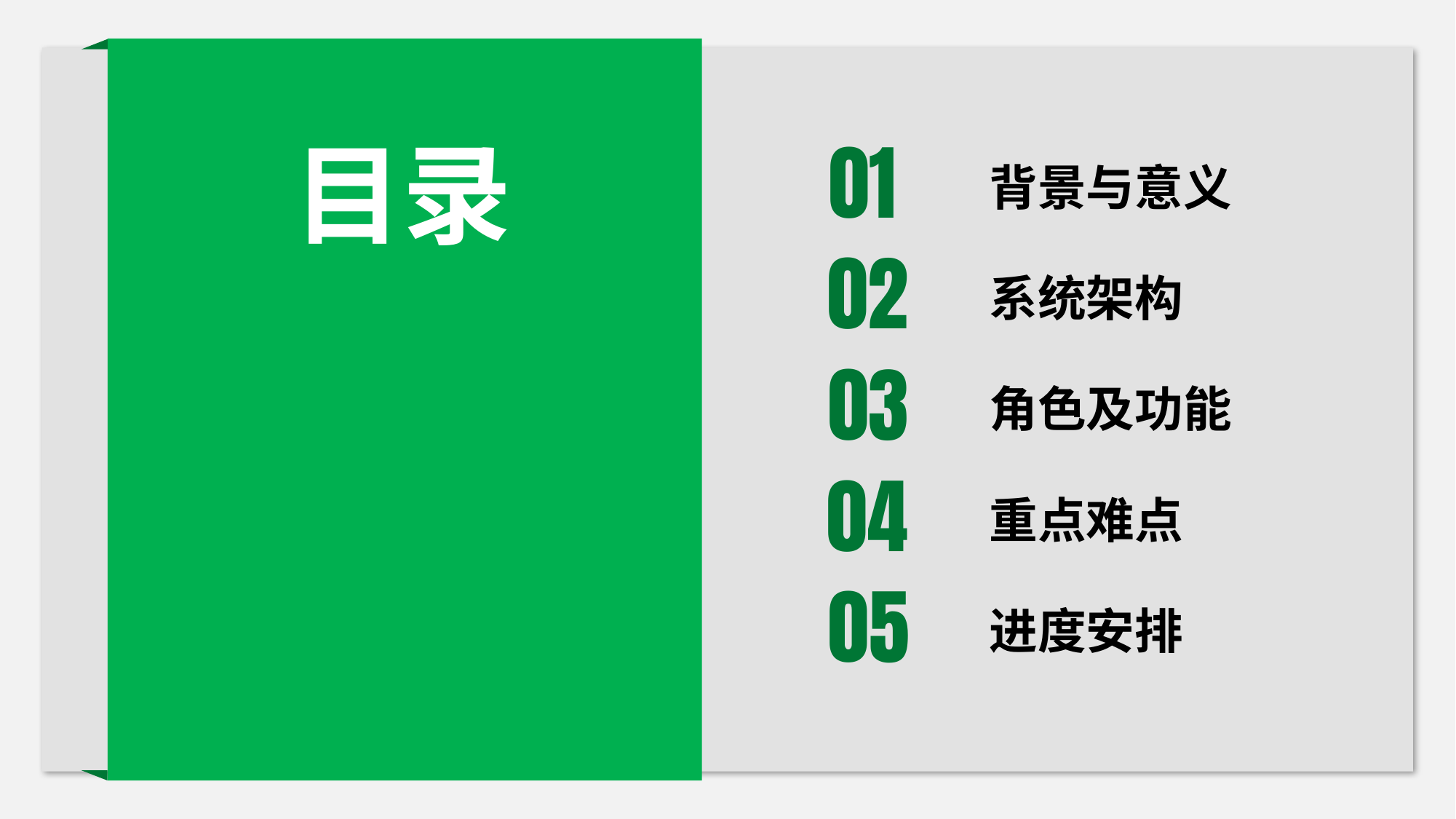

目录
01
背景与意义
02
系统架构
03
角色及功能
04
重点难点
05
进度安排